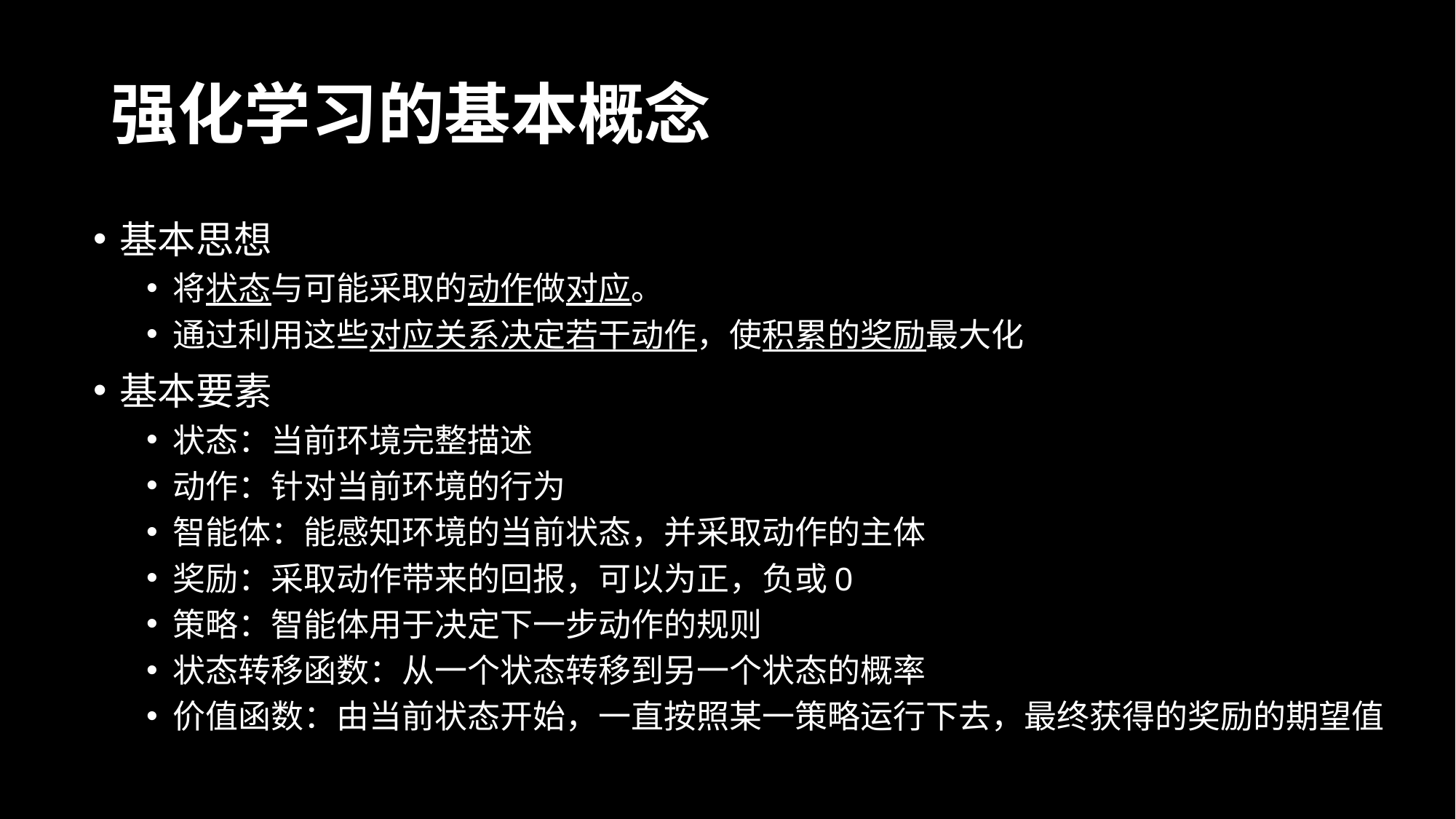

# 强化学习的基本概念
基本思想
将状态与可能采取的动作做对应。
通过利用这些对应关系决定若干动作，使积累的奖励最大化
基本要素
状态：当前环境完整描述
动作：针对当前环境的行为
智能体：能感知环境的当前状态，并采取动作的主体
奖励：采取动作带来的回报，可以为正，负或0
策略：智能体用于决定下一步动作的规则
状态转移函数：从一个状态转移到另一个状态的概率
价值函数：由当前状态开始，一直按照某一策略运行下去，最终获得的奖励的期望值